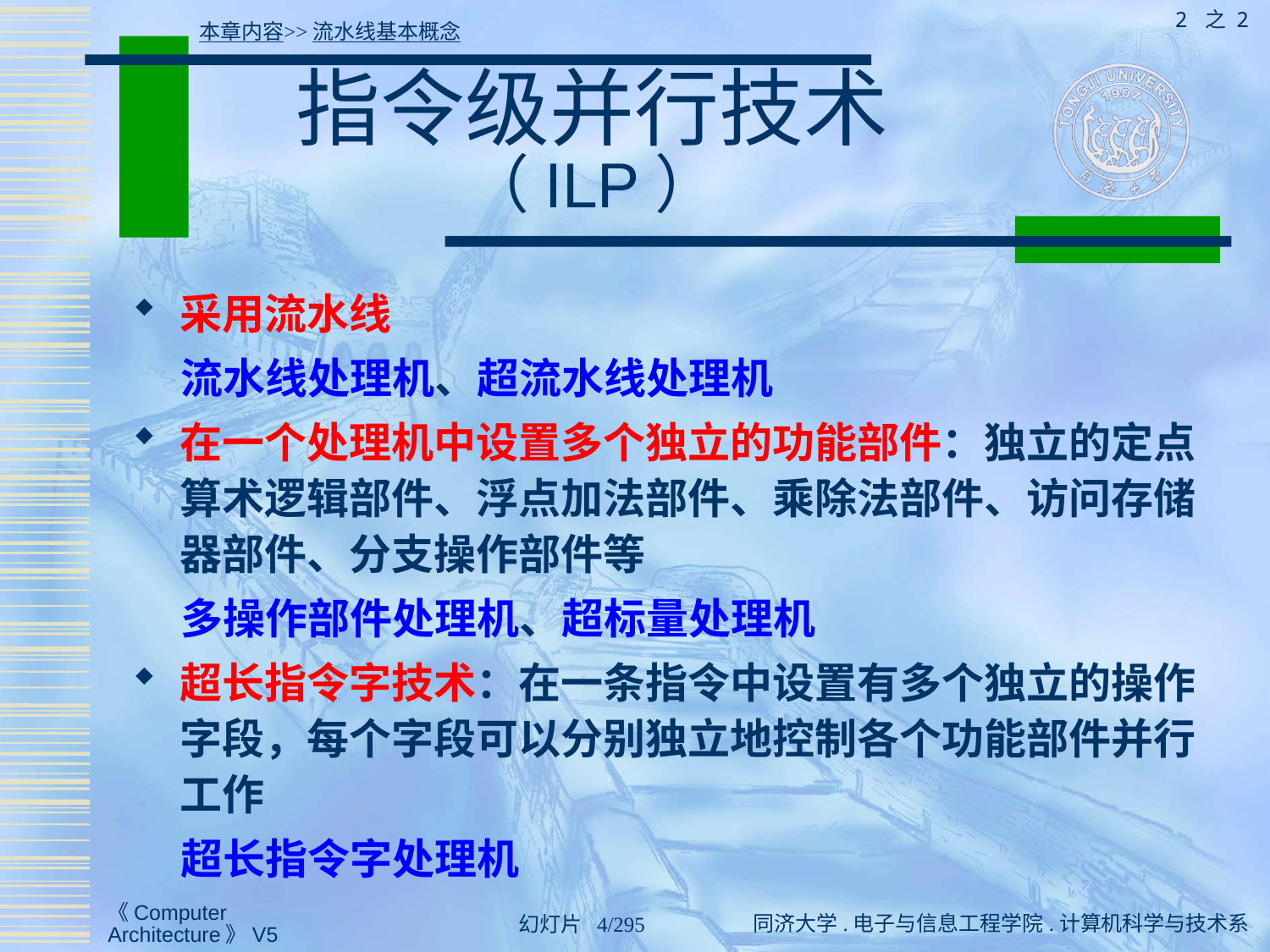

2 之 2
本章内容>>流水线基本概念
# 指令级并行技术 （ILP）
采用流水线
    流水线处理机、超流水线处理机
在一个处理机中设置多个独立的功能部件：独立的定点算术逻辑部件、浮点加法部件、乘除法部件、访问存储器部件、分支操作部件等
    多操作部件处理机、超标量处理机
超长指令字技术：在一条指令中设置有多个独立的操作字段，每个字段可以分别独立地控制各个功能部件并行工作
    超长指令字处理机